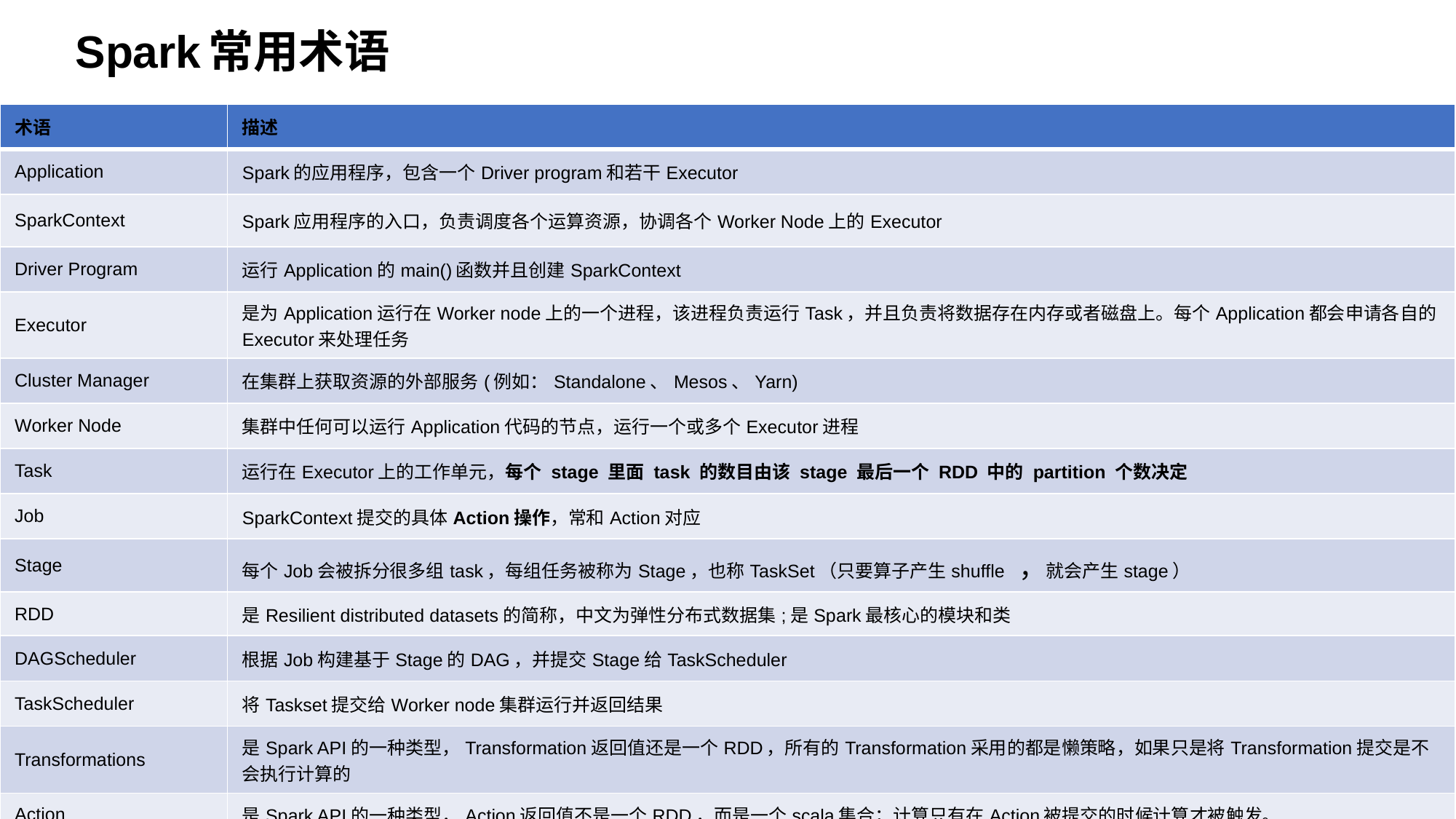

# Spark常用术语
| 术语 | 描述 |
| --- | --- |
| Application | Spark的应用程序，包含一个Driver program和若干Executor |
| SparkContext | Spark应用程序的入口，负责调度各个运算资源，协调各个Worker Node上的Executor |
| Driver Program | 运行Application的main()函数并且创建SparkContext |
| Executor | 是为Application运行在Worker node上的一个进程，该进程负责运行Task，并且负责将数据存在内存或者磁盘上。每个Application都会申请各自的Executor来处理任务 |
| Cluster Manager | 在集群上获取资源的外部服务(例如：Standalone、Mesos、Yarn) |
| Worker Node | 集群中任何可以运行Application代码的节点，运行一个或多个Executor进程 |
| Task | 运行在Executor上的工作单元，每个 stage 里面 task 的数目由该 stage 最后一个 RDD 中的 partition 个数决定 |
| Job | SparkContext提交的具体Action操作，常和Action对应 |
| Stage | 每个Job会被拆分很多组task，每组任务被称为Stage，也称TaskSet（只要算子产生shuffle ，就会产生stage） |
| RDD | 是Resilient distributed datasets的简称，中文为弹性分布式数据集;是Spark最核心的模块和类 |
| DAGScheduler | 根据Job构建基于Stage的DAG，并提交Stage给TaskScheduler |
| TaskScheduler | 将Taskset提交给Worker node集群运行并返回结果 |
| Transformations | 是Spark API的一种类型，Transformation返回值还是一个RDD，所有的Transformation采用的都是懒策略，如果只是将Transformation提交是不会执行计算的 |
| Action | 是Spark API的一种类型，Action返回值不是一个RDD，而是一个scala集合；计算只有在Action被提交的时候计算才被触发。 |